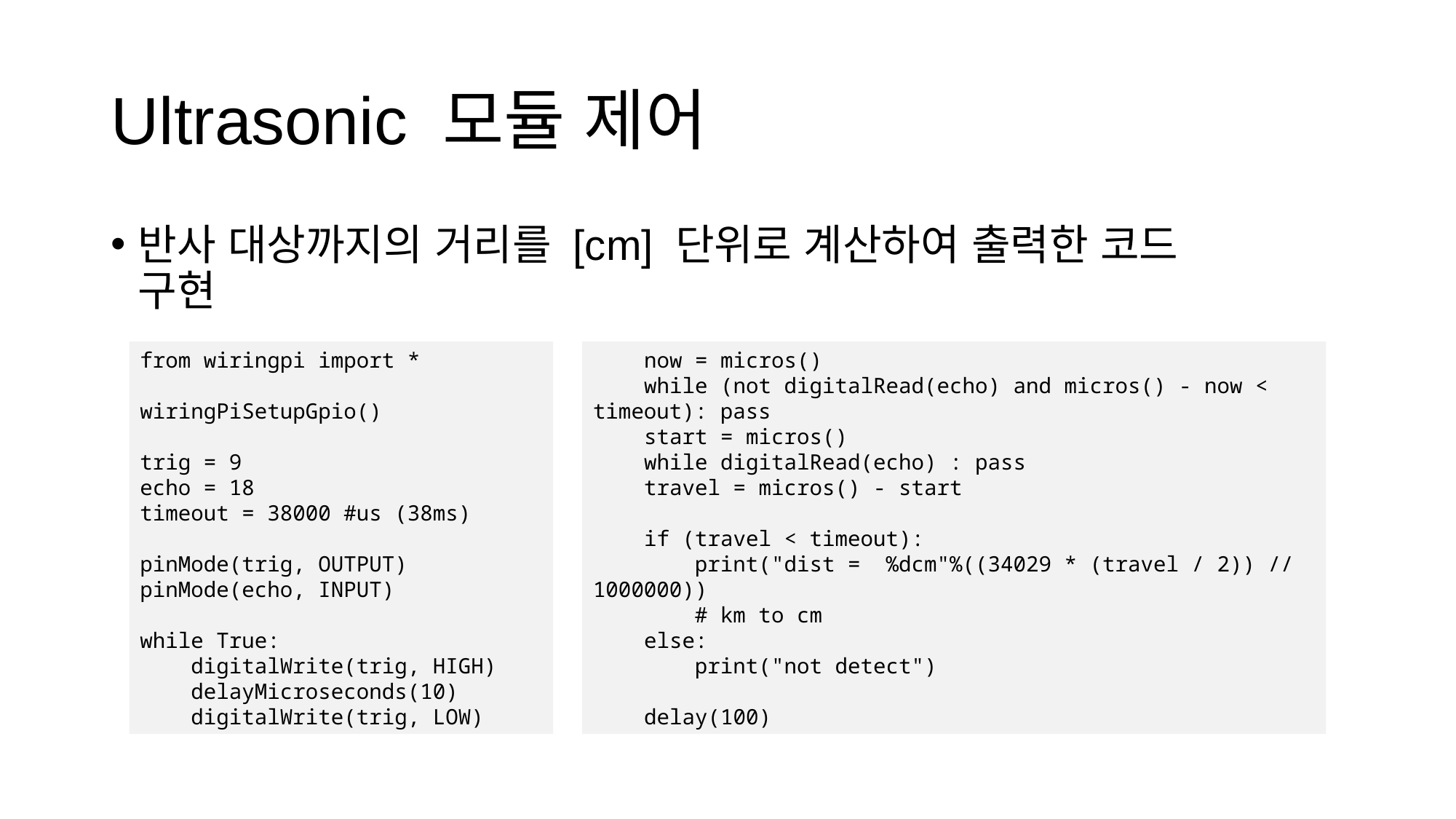

# Ultrasonic 모듈 제어
반사 대상까지의 거리를 [cm] 단위로 계산하여 출력한 코드
구현
from wiringpi import *

wiringPiSetupGpio()

trig = 9
echo = 18
timeout = 38000 #us (38ms)

pinMode(trig, OUTPUT)
pinMode(echo, INPUT)

while True:
    digitalWrite(trig, HIGH)
    delayMicroseconds(10)
    digitalWrite(trig, LOW)
    now = micros()
    while (not digitalRead(echo) and micros() - now < timeout): pass
    start = micros()
    while digitalRead(echo) : pass
    travel = micros() - start

    if (travel < timeout):
        print("dist =  %dcm"%((34029 * (travel / 2)) // 1000000))
        # km to cm
    else:
        print("not detect")

    delay(100)